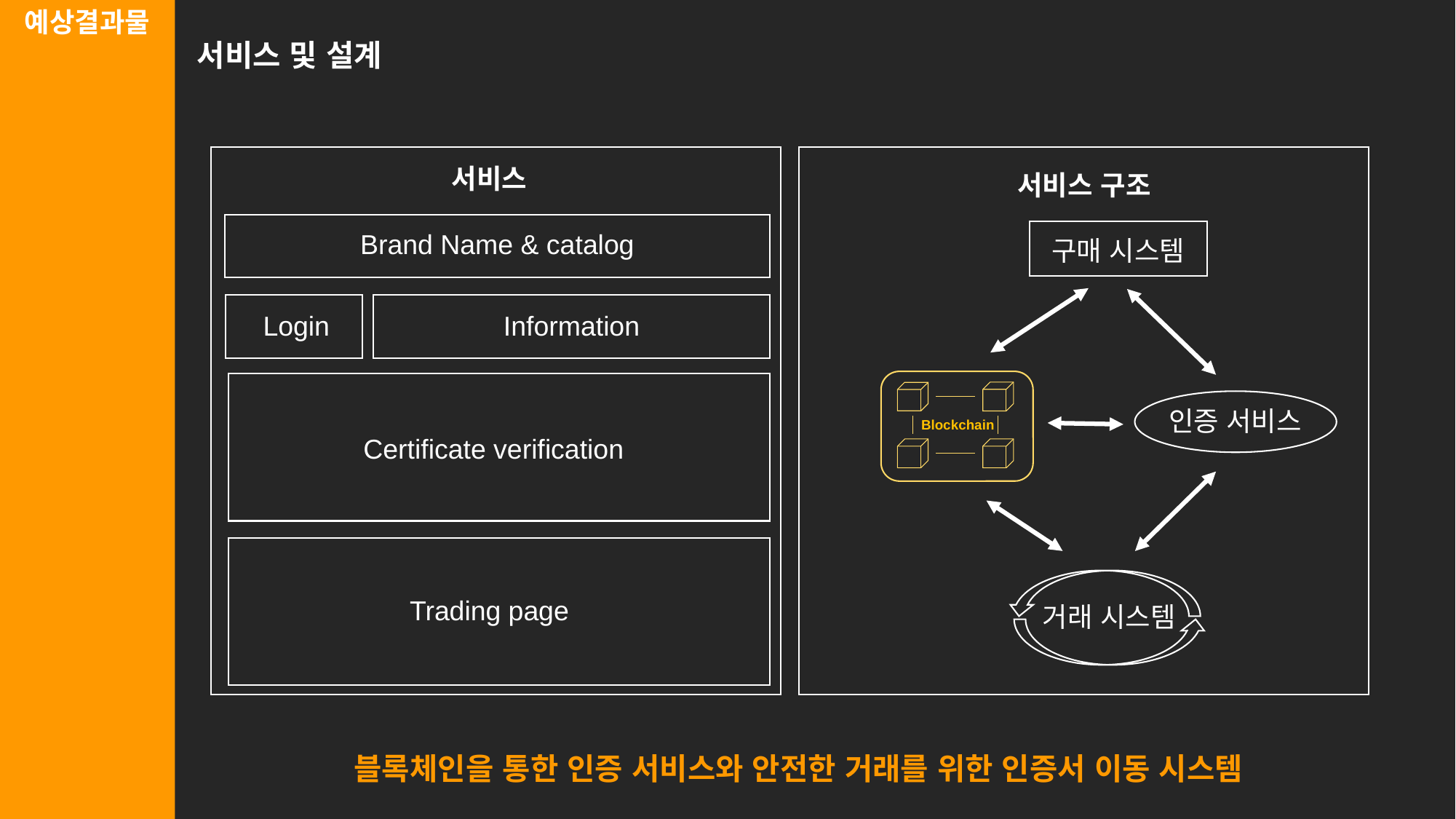

예상결과물
서비스 및 설계

서비스
서비스 구조

구매 시스템
Brand Name & catalog

Login
Information

Blockchain

인증 서비스
Certificate verification

거래 시스템

Trading page
블록체인을 통한 인증 서비스와 안전한 거래를 위한 인증서 이동 시스템